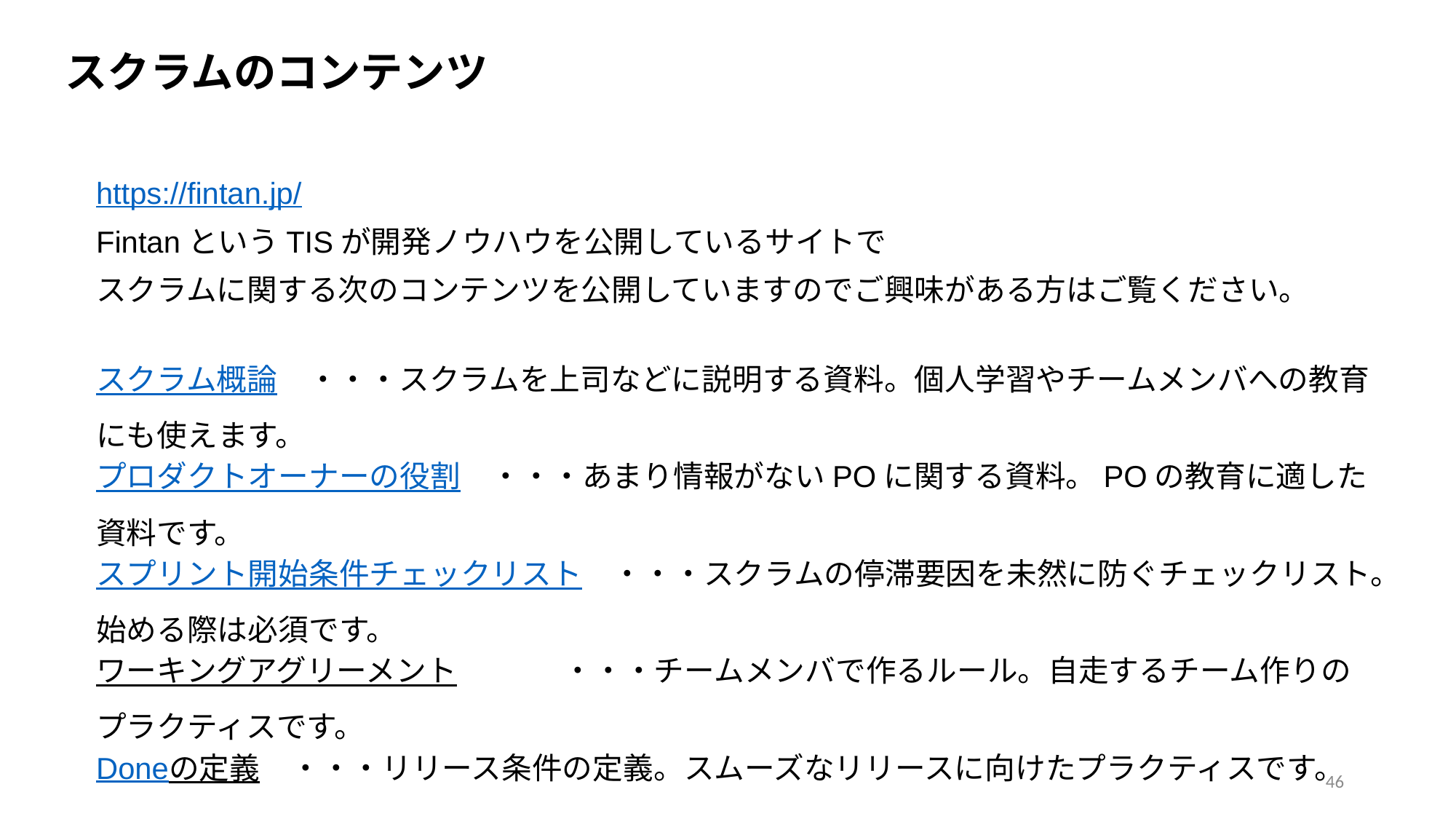

スクラムのコンテンツ
https://fintan.jp/
FintanというTISが開発ノウハウを公開しているサイトで
スクラムに関する次のコンテンツを公開していますのでご興味がある方はご覧ください。

スクラム概論　・・・スクラムを上司などに説明する資料。個人学習やチームメンバへの教育にも使えます。
プロダクトオーナーの役割　・・・あまり情報がないPOに関する資料。POの教育に適した資料です。
スプリント開始条件チェックリスト　・・・スクラムの停滞要因を未然に防ぐチェックリスト。始める際は必須です。
ワーキングアグリーメント	　・・・チームメンバで作るルール。自走するチーム作りのプラクティスです。
Doneの定義　・・・リリース条件の定義。スムーズなリリースに向けたプラクティスです。

46